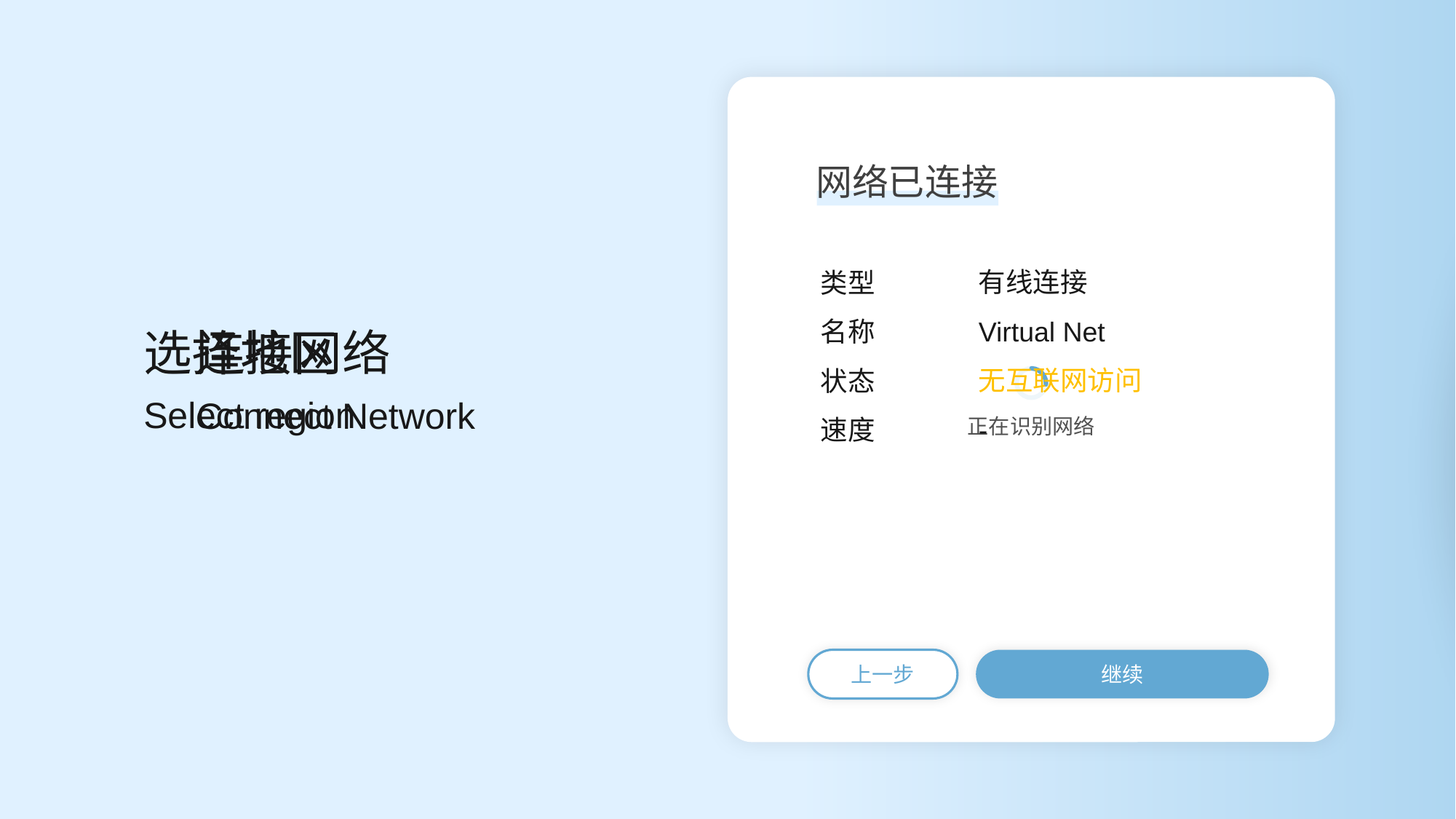

网络已连接

有线连接
Virtual Net
无互联网访问
-
类型
名称
状态
速度

选择地区
连接网络

Select region
Connect Network
正在识别网络
上一步
继续